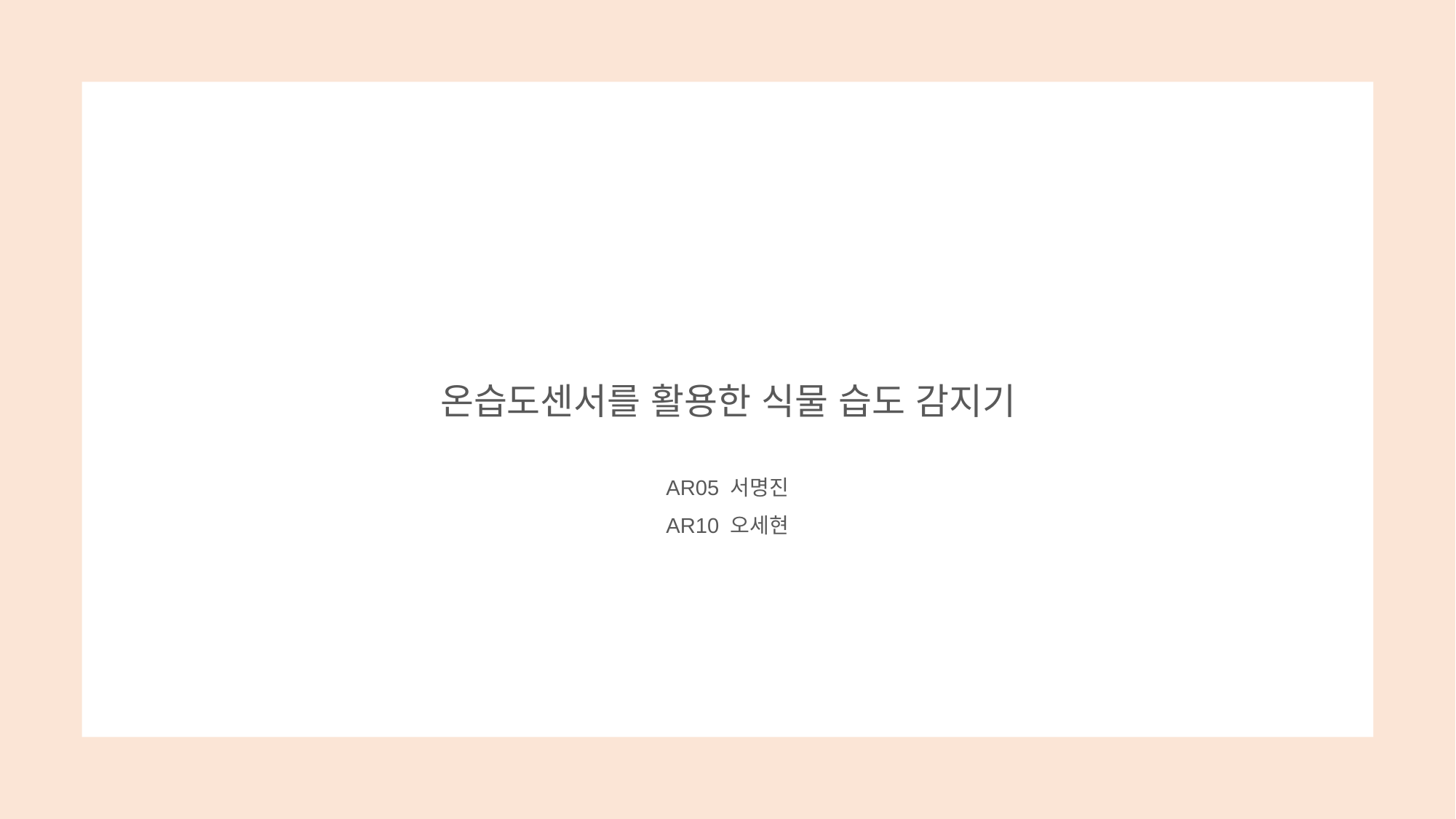

# 온습도센서를 활용한 식물 습도 감지기
AR05 서명진
AR10 오세현